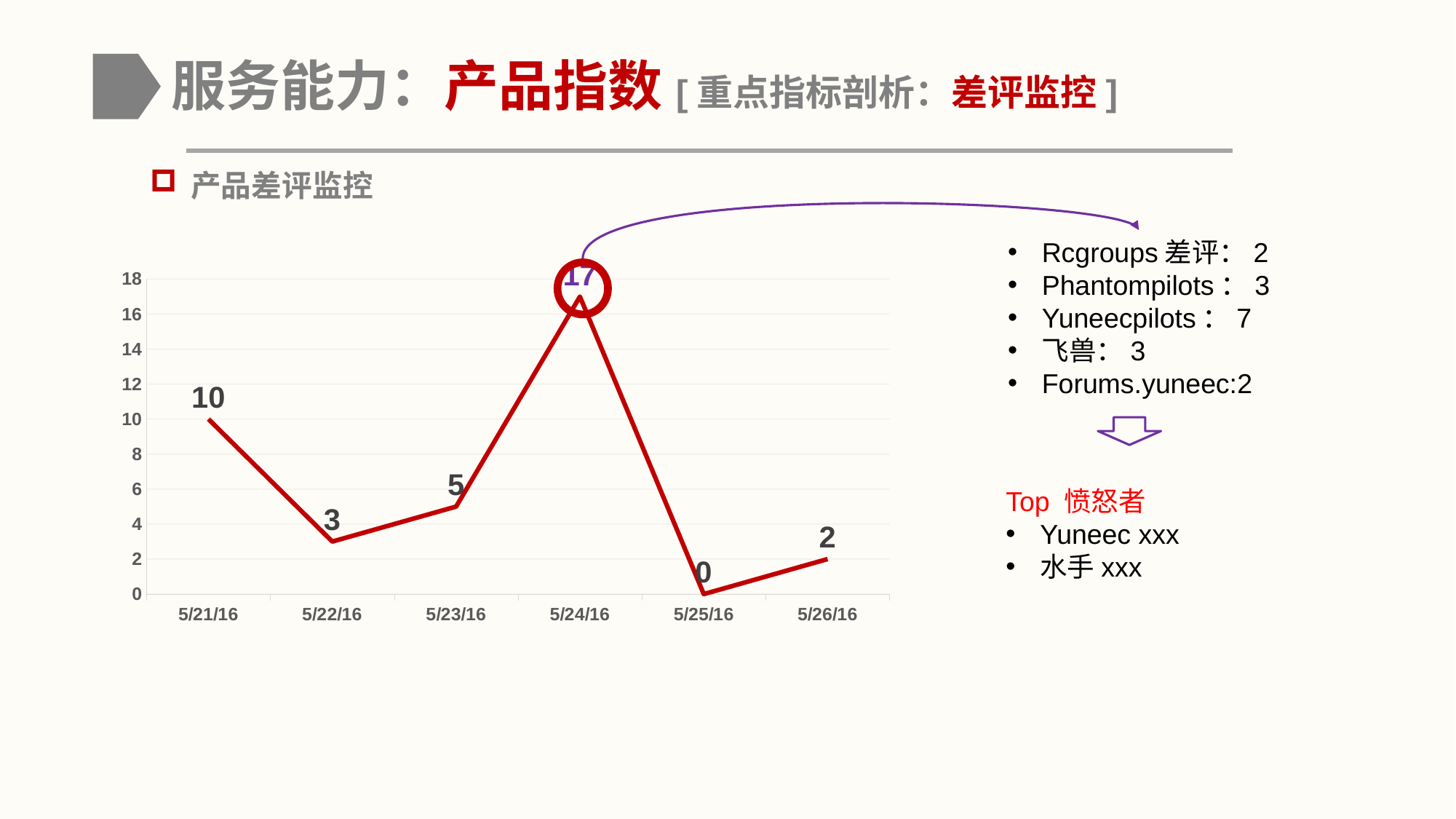

# 服务能力：产品指数[重点指标剖析：差评监控]
产品差评监控
Rcgroups差评：2
Phantompilots：3
Yuneecpilots：7
飞兽：3
Forums.yuneec:2

### Chart

| Category | 差评 |
|---|---|
| 42511.0 | 10.0 |
| 42512.0 | 3.0 |
| 42513.0 | 5.0 |
| 42514.0 | 17.0 |
| 42515.0 | 0.0 |
| 42516.0 | 2.0 |

Top 愤怒者
Yuneec xxx
水手xxx